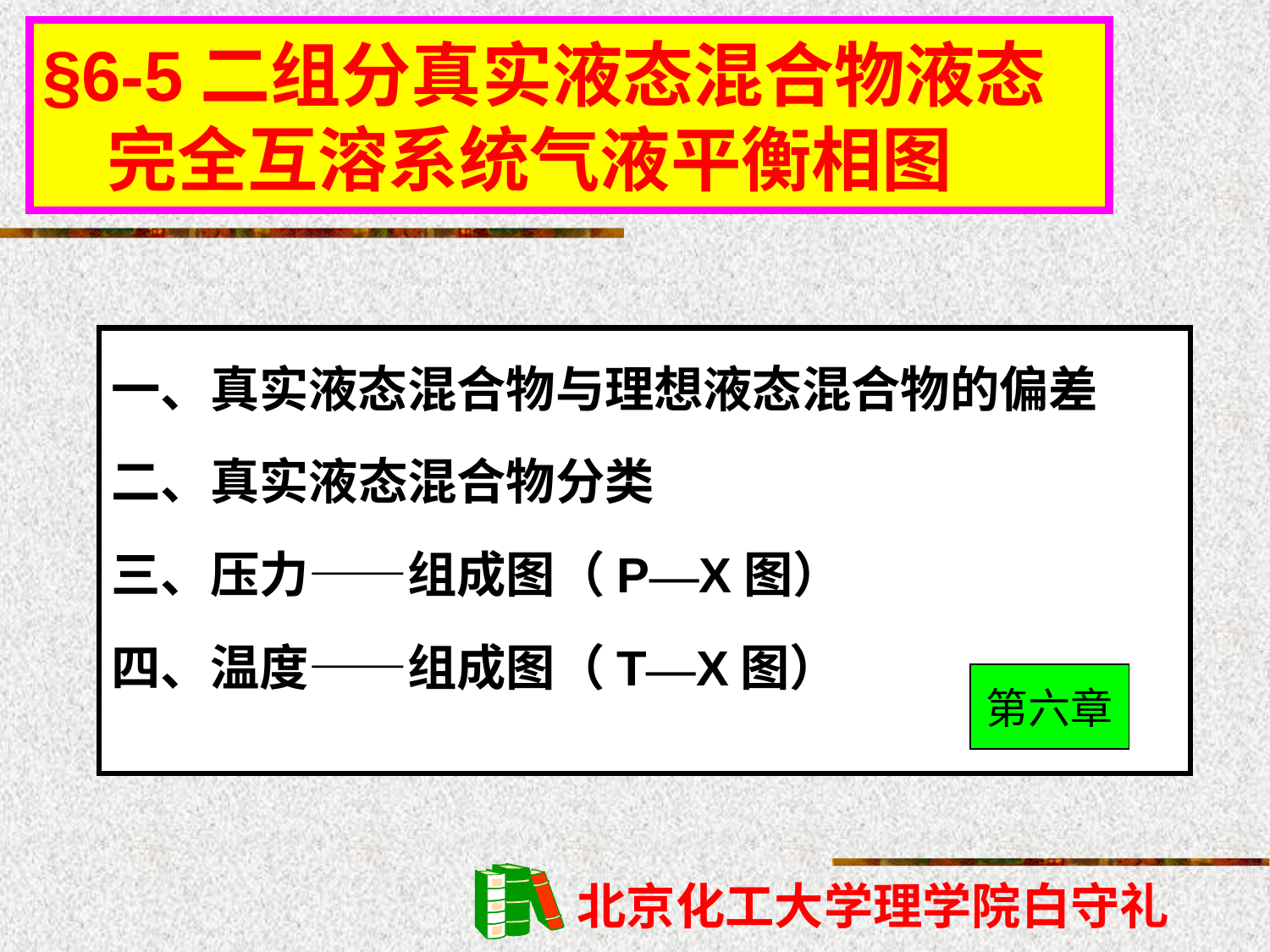

§6-5二组分真实液态混合物液态
    完全互溶系统气液平衡相图
一、真实液态混合物与理想液态混合物的偏差
二、真实液态混合物分类
三、压力——组成图（P—X图）
四、温度——组成图（T—X图）

第六章